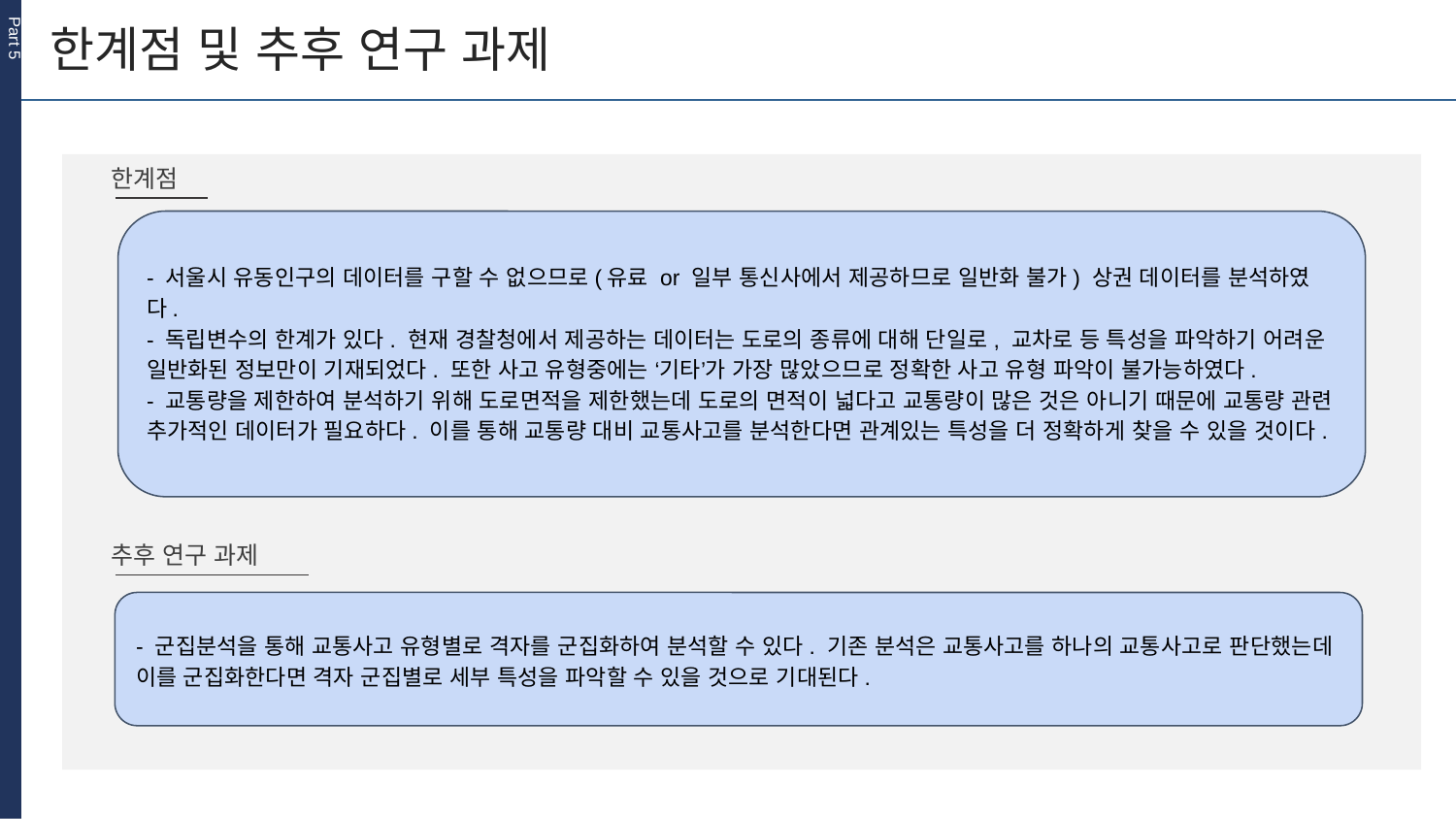

한계점 및 추후 연구 과제
Part 5

한계점

- 서울시 유동인구의 데이터를 구할 수 없으므로(유료 or 일부 통신사에서 제공하므로 일반화 불가) 상권 데이터를 분석하였다.
- 독립변수의 한계가 있다. 현재 경찰청에서 제공하는 데이터는 도로의 종류에 대해 단일로, 교차로 등 특성을 파악하기 어려운 일반화된 정보만이 기재되었다. 또한 사고 유형중에는 ‘기타’가 가장 많았으므로 정확한 사고 유형 파악이 불가능하였다.
- 교통량을 제한하여 분석하기 위해 도로면적을 제한했는데 도로의 면적이 넓다고 교통량이 많은 것은 아니기 때문에 교통량 관련 추가적인 데이터가 필요하다. 이를 통해 교통량 대비 교통사고를 분석한다면 관계있는 특성을 더 정확하게 찾을 수 있을 것이다.

추후 연구 과제
- 군집분석을 통해 교통사고 유형별로 격자를 군집화하여 분석할 수 있다. 기존 분석은 교통사고를 하나의 교통사고로 판단했는데 이를 군집화한다면 격자 군집별로 세부 특성을 파악할 수 있을 것으로 기대된다.